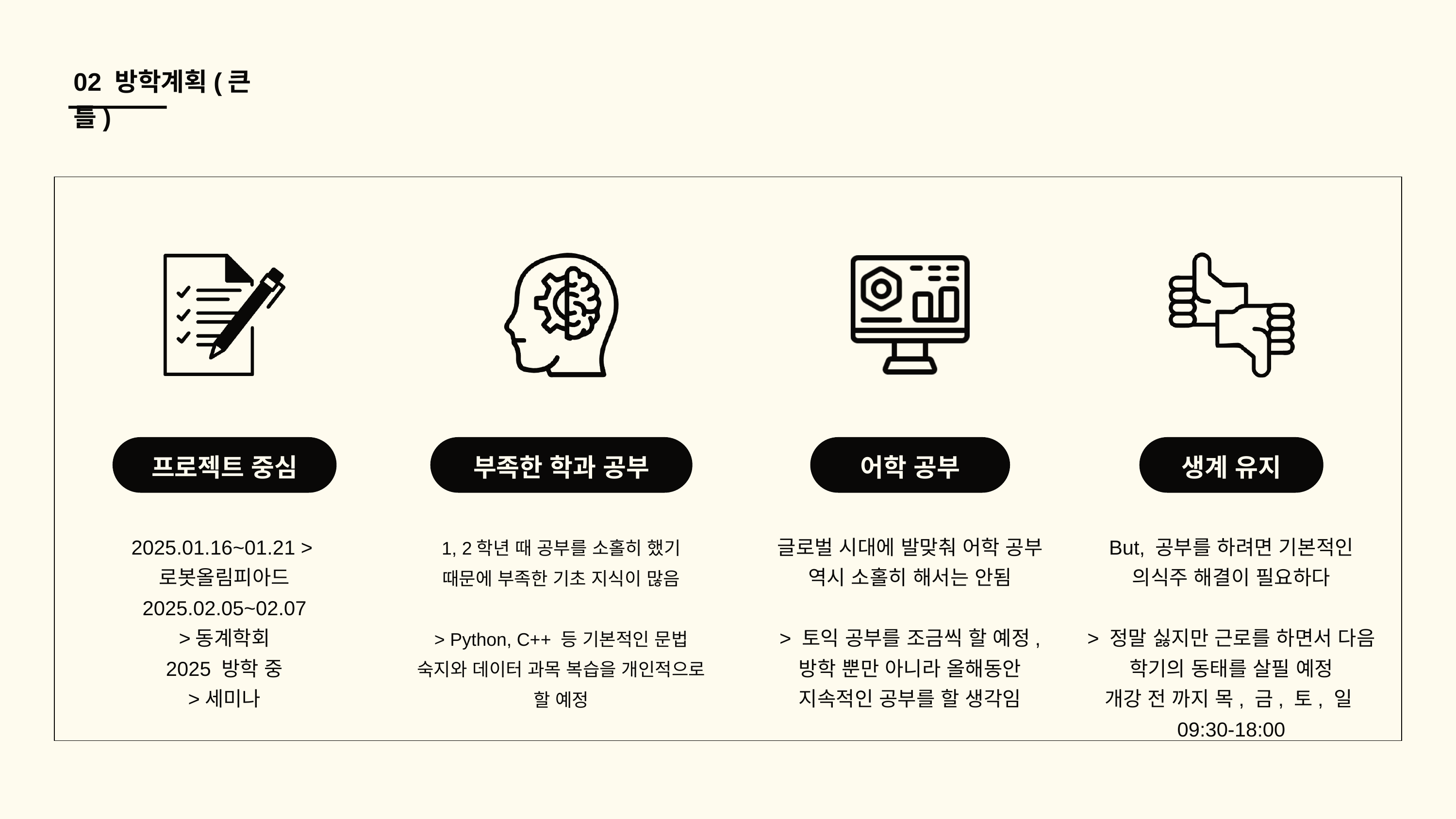

02 방학계획(큰 틀)

프로젝트 중심
부족한 학과 공부
어학 공부
생계 유지
2025.01.16~01.21 >로봇올림피아드
2025.02.05~02.07
>동계학회
2025 방학 중
>세미나
1, 2학년 때 공부를 소홀히 했기 때문에 부족한 기초 지식이 많음

> Python, C++ 등 기본적인 문법 숙지와 데이터 과목 복습을 개인적으로 할 예정
글로벌 시대에 발맞춰 어학 공부 역시 소홀히 해서는 안됨

> 토익 공부를 조금씩 할 예정, 방학 뿐만 아니라 올해동안 지속적인 공부를 할 생각임
But, 공부를 하려면 기본적인 의식주 해결이 필요하다

> 정말 싫지만 근로를 하면서 다음 학기의 동태를 살필 예정
개강 전 까지 목, 금, 토, 일
09:30-18:00